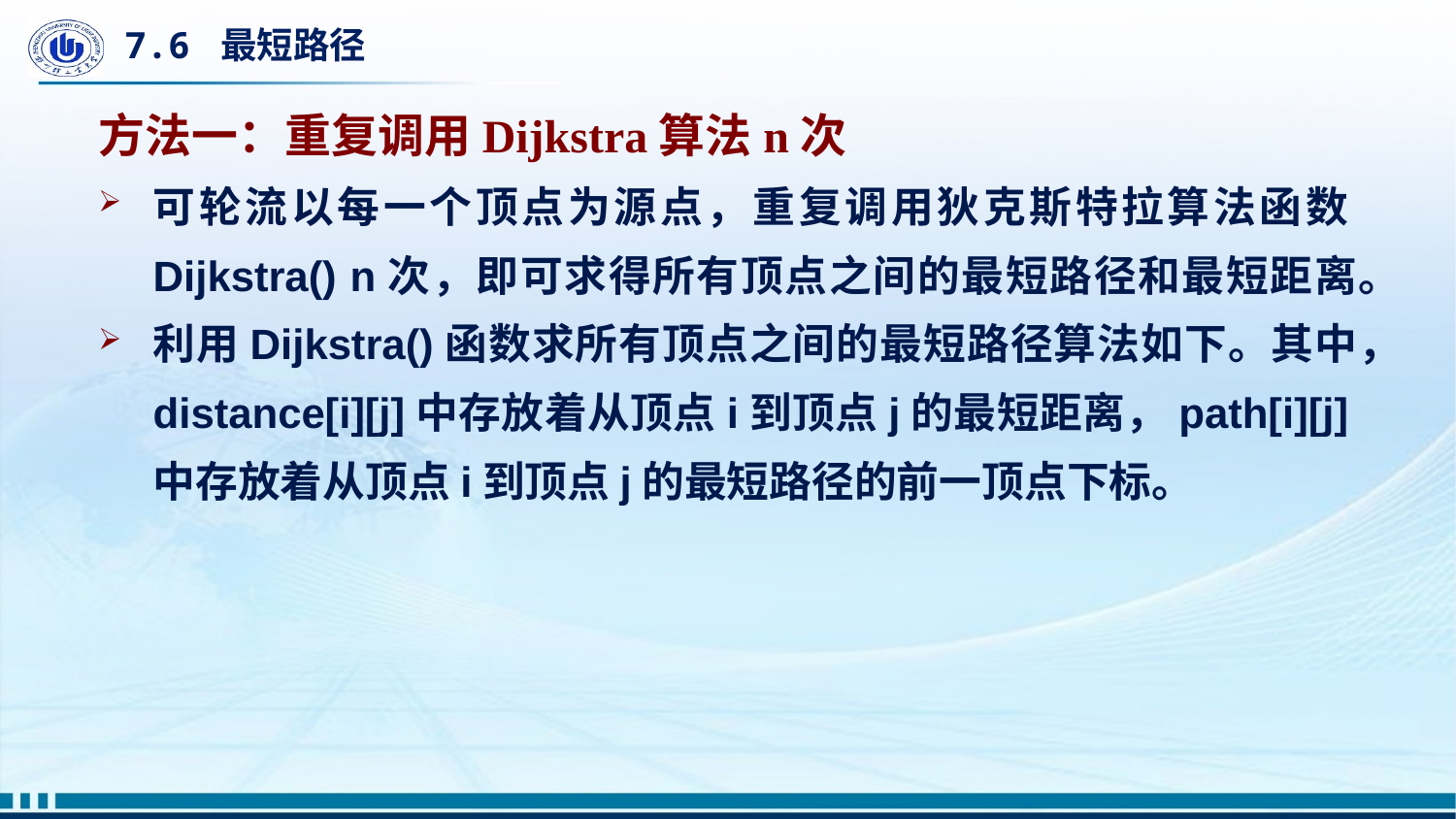

# 7.6 最短路径
方法一：重复调用Dijkstra算法n次
可轮流以每一个顶点为源点，重复调用狄克斯特拉算法函数Dijkstra() n次，即可求得所有顶点之间的最短路径和最短距离。
利用Dijkstra()函数求所有顶点之间的最短路径算法如下。其中，distance[i][j]中存放着从顶点i到顶点j的最短距离，path[i][j]中存放着从顶点i到顶点j的最短路径的前一顶点下标。